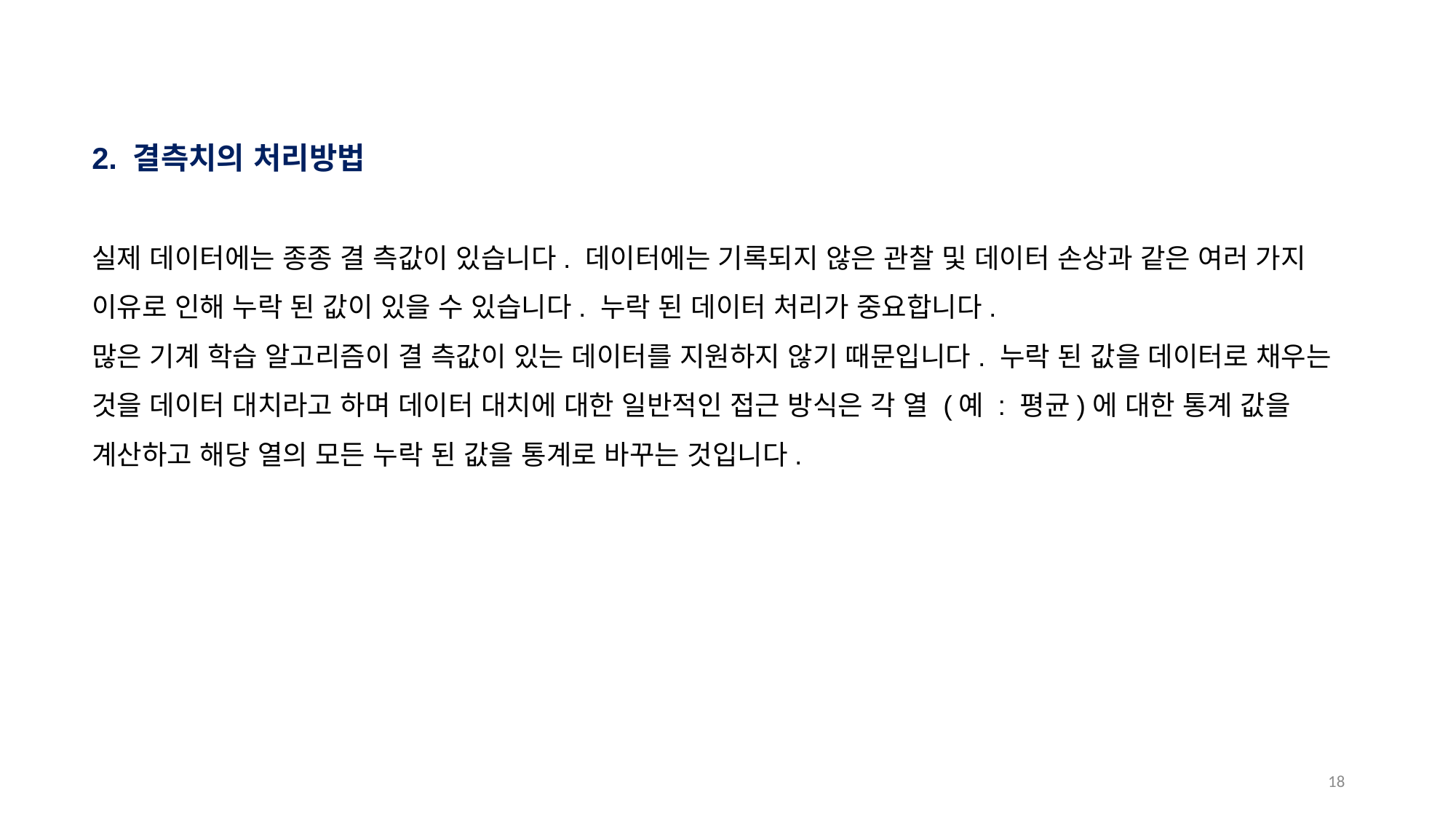

2. 결측치의 처리방법
실제 데이터에는 종종 결 측값이 있습니다. 데이터에는 기록되지 않은 관찰 및 데이터 손상과 같은 여러 가지 이유로 인해 누락 된 값이 있을 수 있습니다. 누락 된 데이터 처리가 중요합니다.
많은 기계 학습 알고리즘이 결 측값이 있는 데이터를 지원하지 않기 때문입니다. 누락 된 값을 데이터로 채우는 것을 데이터 대치라고 하며 데이터 대치에 대한 일반적인 접근 방식은 각 열 (예 : 평균)에 대한 통계 값을 계산하고 해당 열의 모든 누락 된 값을 통계로 바꾸는 것입니다.
18